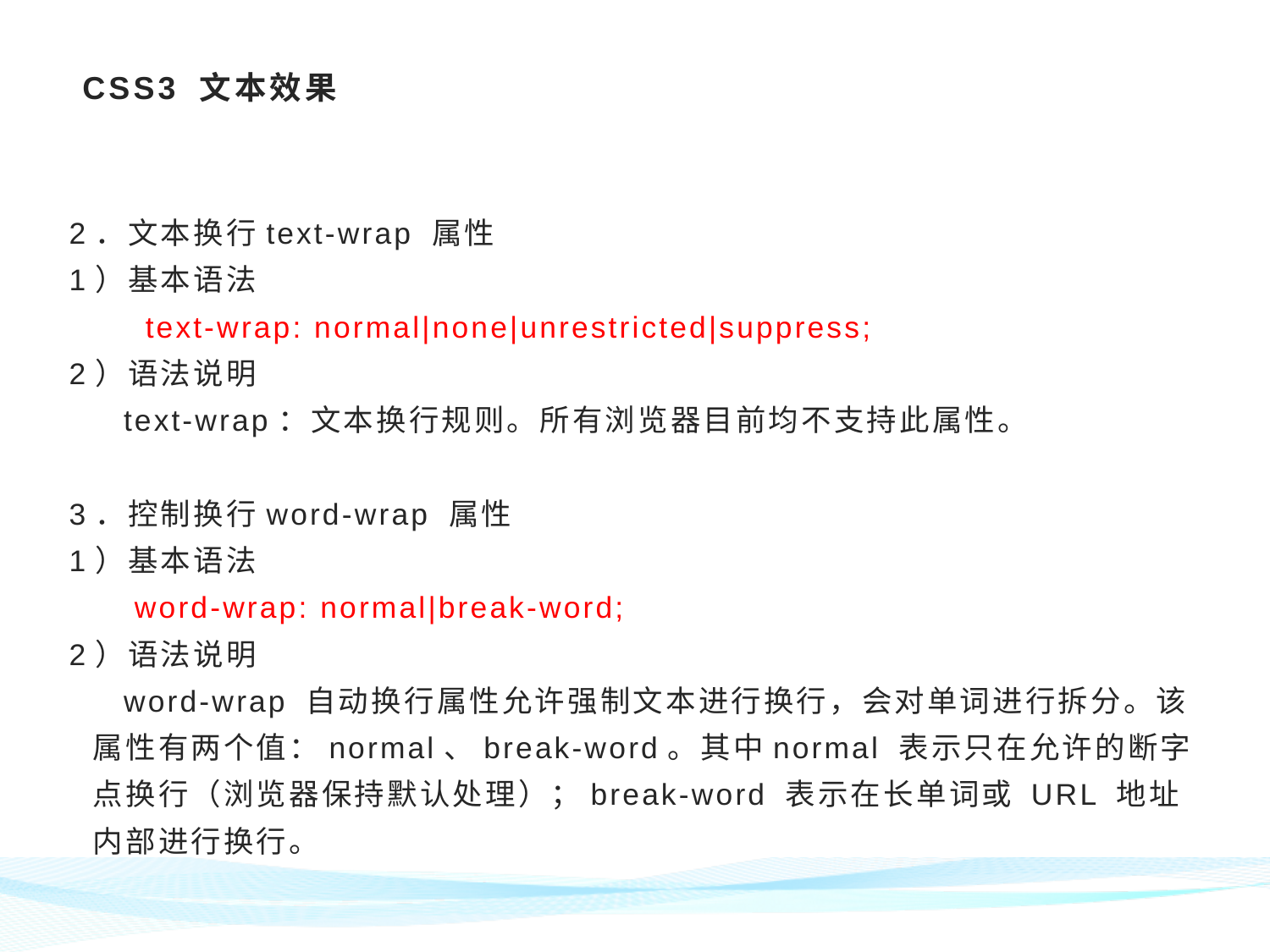

# CSS3 文本效果
2．文本换行text-wrap 属性
1）基本语法
       text-wrap: normal|none|unrestricted|suppress;
2）语法说明
     text-wrap：文本换行规则。所有浏览器目前均不支持此属性。

3．控制换行word-wrap 属性
1）基本语法
      word-wrap: normal|break-word;
2）语法说明
     word-wrap 自动换行属性允许强制文本进行换行，会对单词进行拆分。该属性有两个值：normal、break-word。其中normal 表示只在允许的断字点换行（浏览器保持默认处理）；break-word 表示在长单词或 URL 地址内部进行换行。